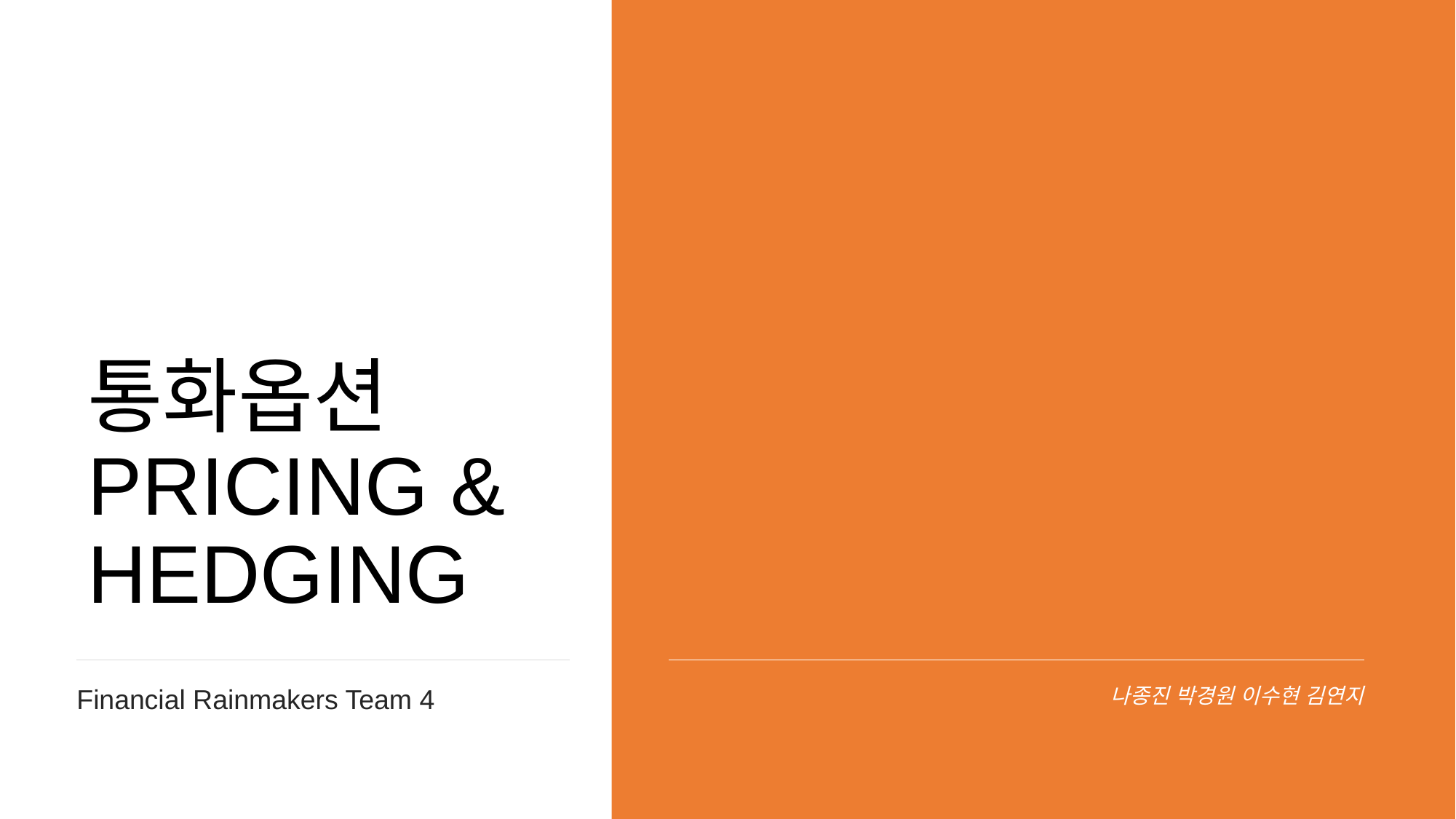

# 통화옵션 PRICING & HEDGING
Financial Rainmakers Team 4
나종진 박경원 이수현 김연지